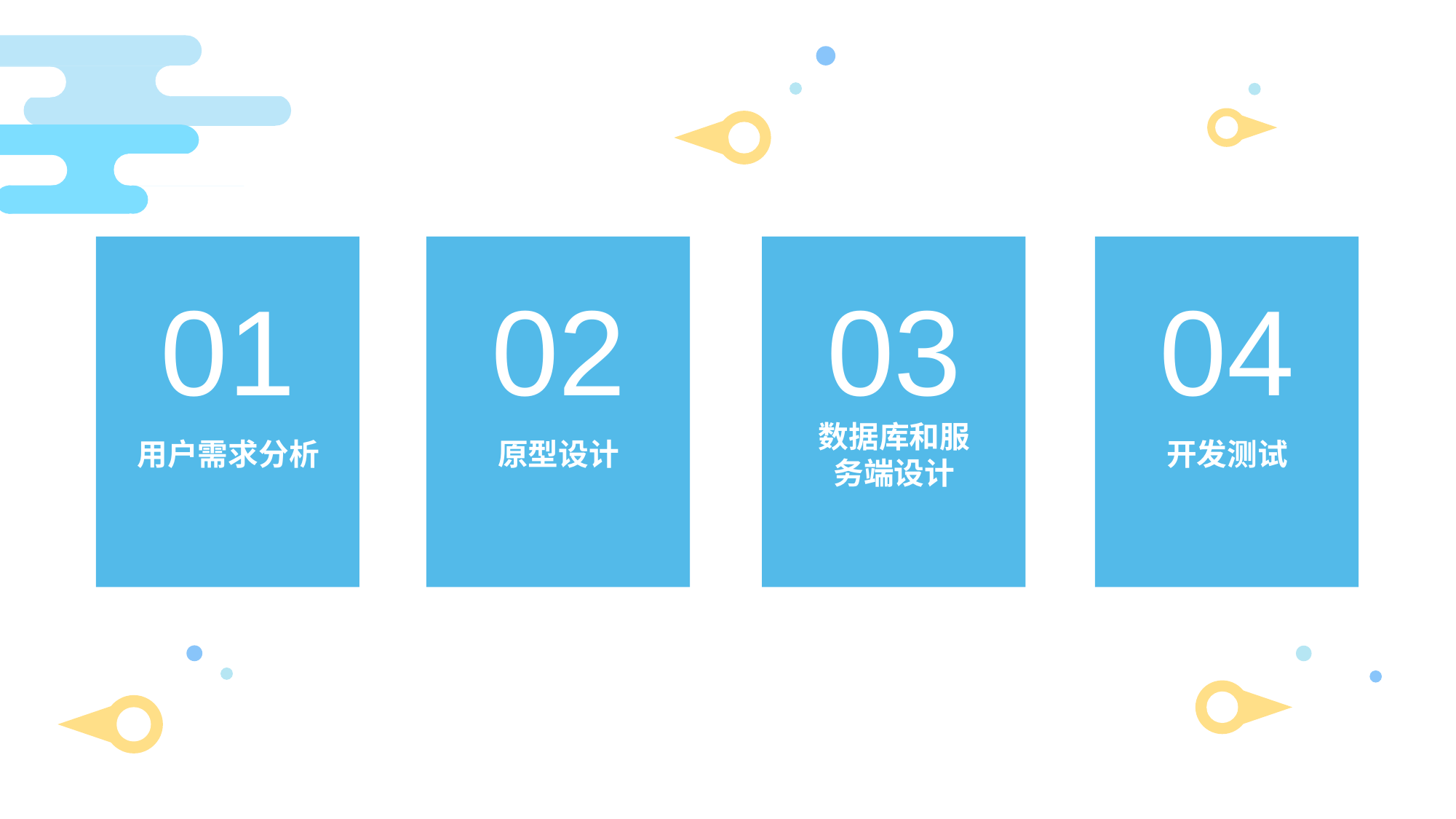

01
用户需求分析
02
原型设计
03
数据库和服
务端设计
04
开发测试